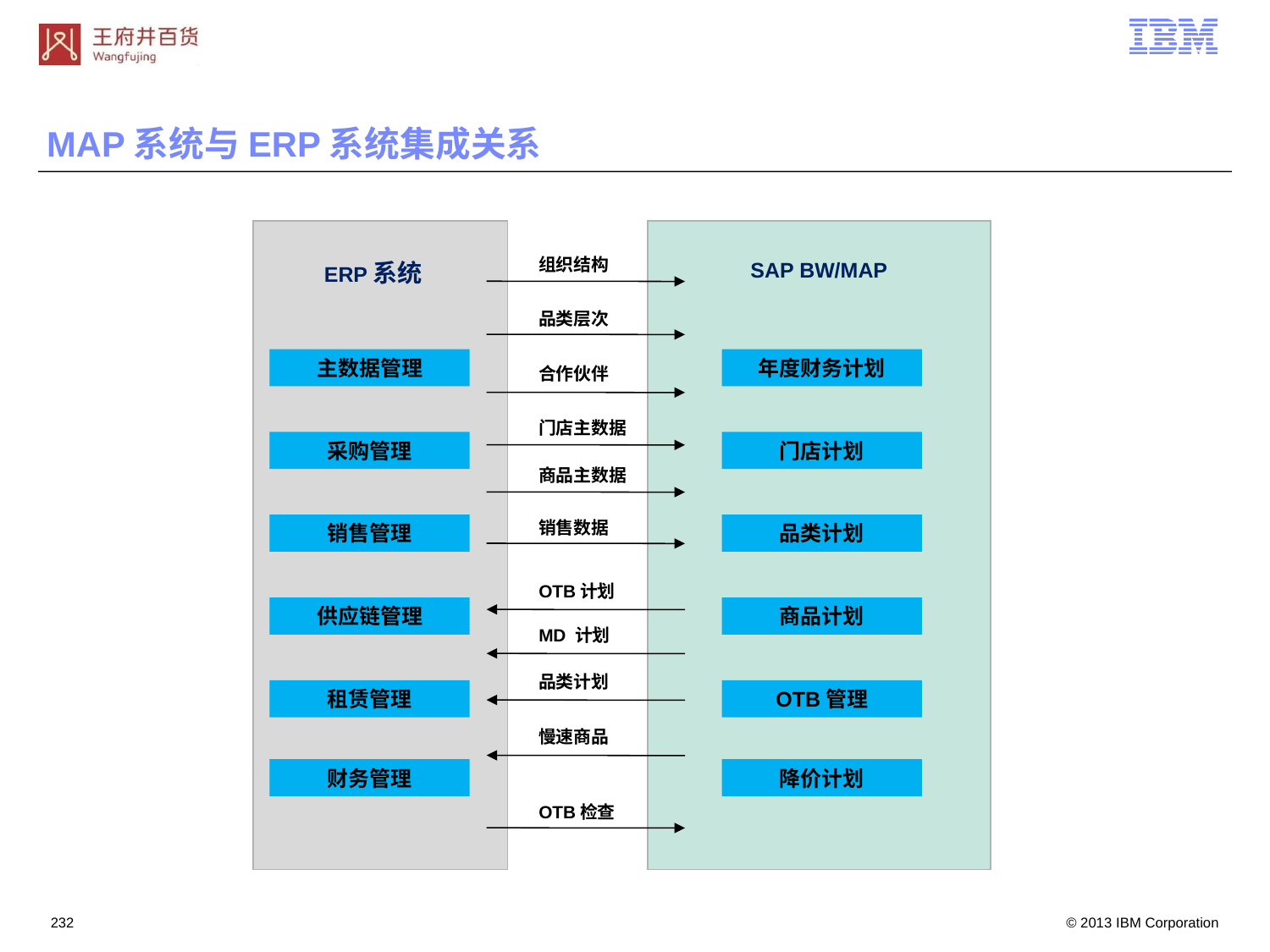

MAP系统与ERP系统集成关系

组织结构
ERP系统
SAP BW/MAP
品类层次
主数据管理
年度财务计划
合作伙伴
门店主数据
采购管理
门店计划
商品主数据
销售数据
销售管理
品类计划
OTB计划
供应链管理
商品计划
MD 计划
品类计划
租赁管理
OTB管理
慢速商品
财务管理
降价计划
OTB检查
232